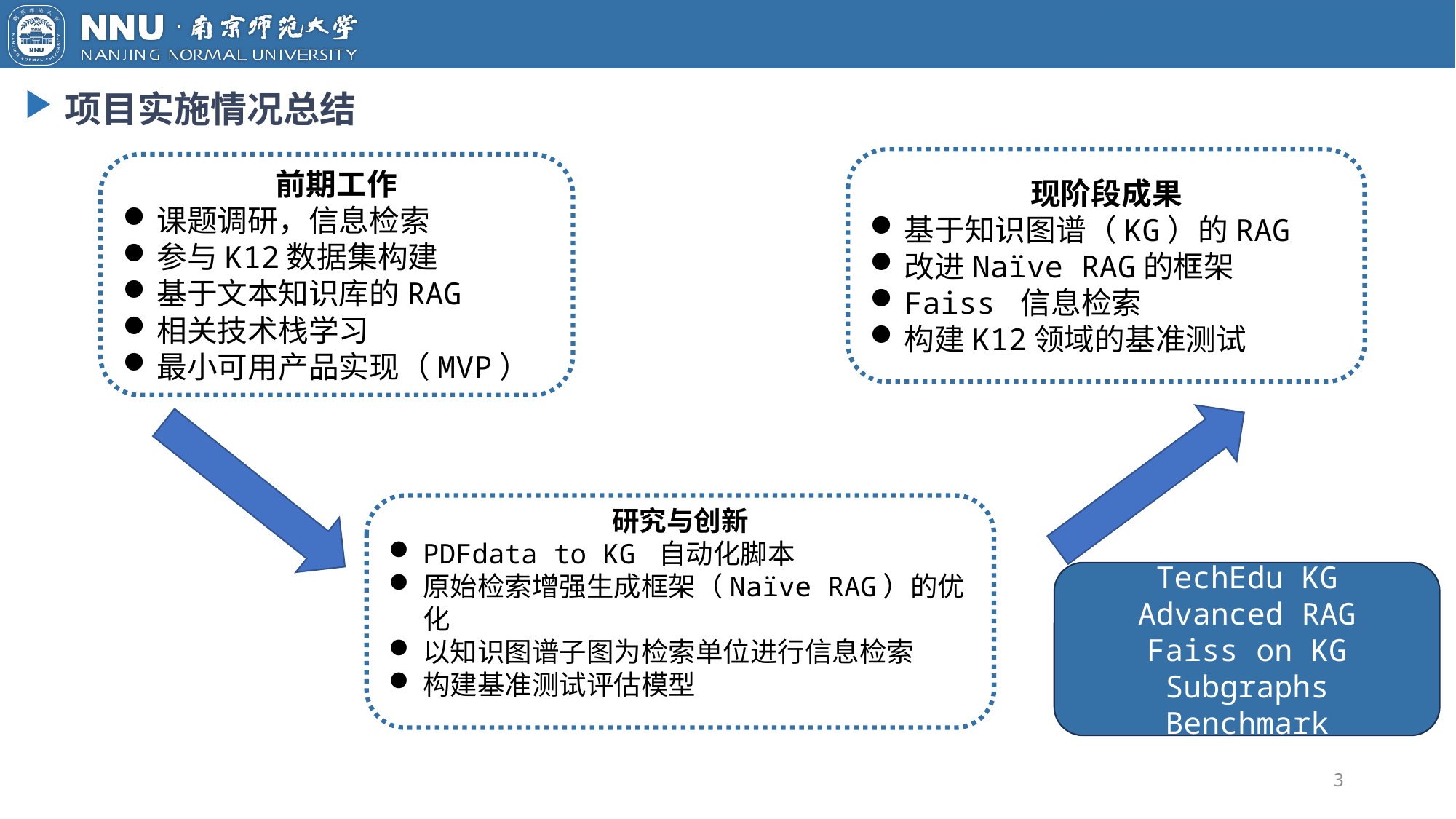

项目实施情况总结

现阶段成果
基于知识图谱（KG）的RAG
改进Naïve RAG的框架
Faiss 信息检索
构建K12领域的基准测试

前期工作
课题调研，信息检索
参与K12数据集构建
基于文本知识库的RAG
相关技术栈学习
最小可用产品实现（MVP）

研究与创新
PDFdata to KG 自动化脚本
原始检索增强生成框架（Naïve RAG）的优化
以知识图谱子图为检索单位进行信息检索
构建基准测试评估模型

TechEdu KG
Advanced RAG
Faiss on KG Subgraphs
Benchmark
3